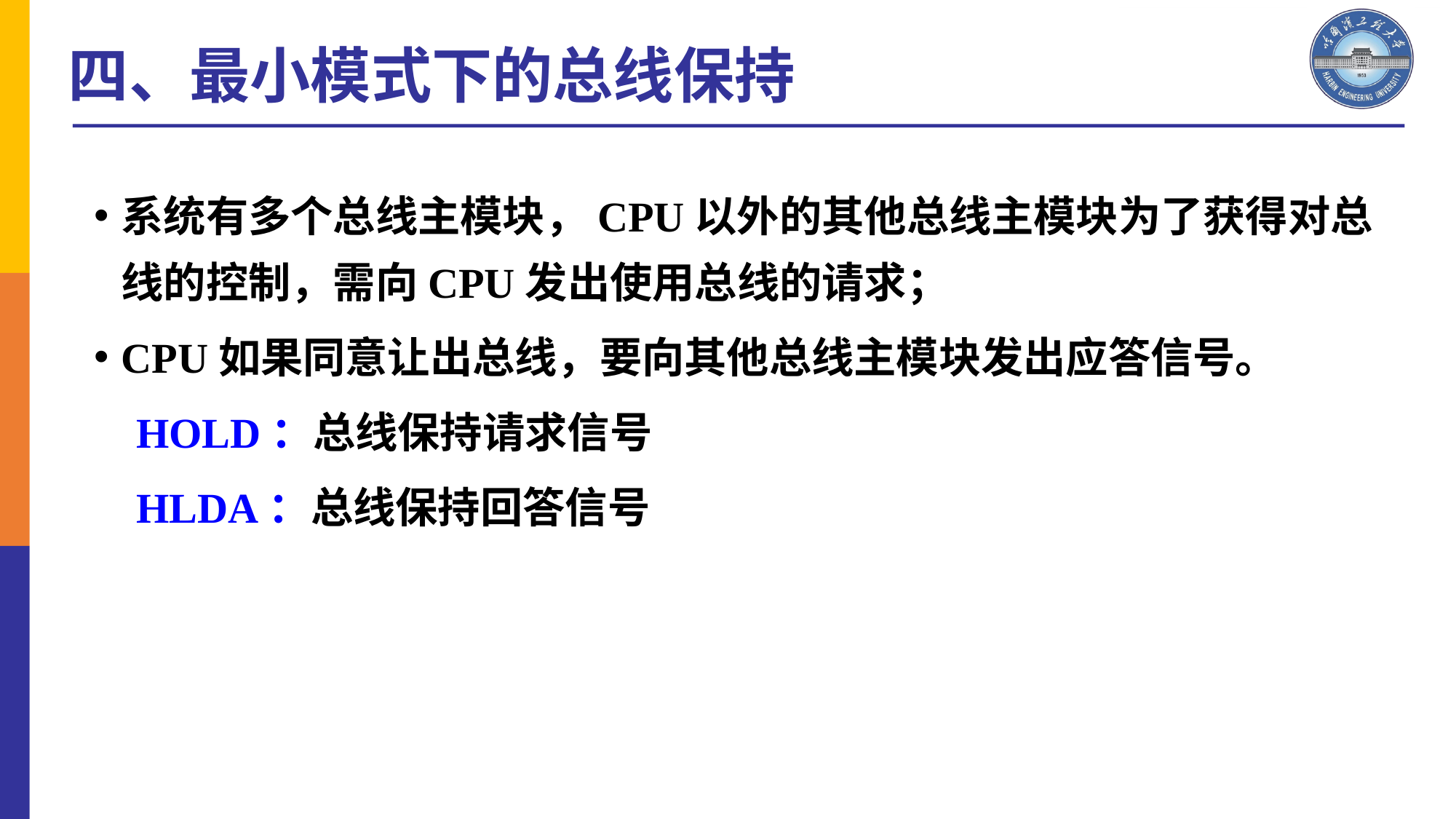

四、最小模式下的总线保持
系统有多个总线主模块，CPU以外的其他总线主模块为了获得对总线的控制，需向CPU发出使用总线的请求；
CPU如果同意让出总线，要向其他总线主模块发出应答信号。
    HOLD：总线保持请求信号
    HLDA：总线保持回答信号